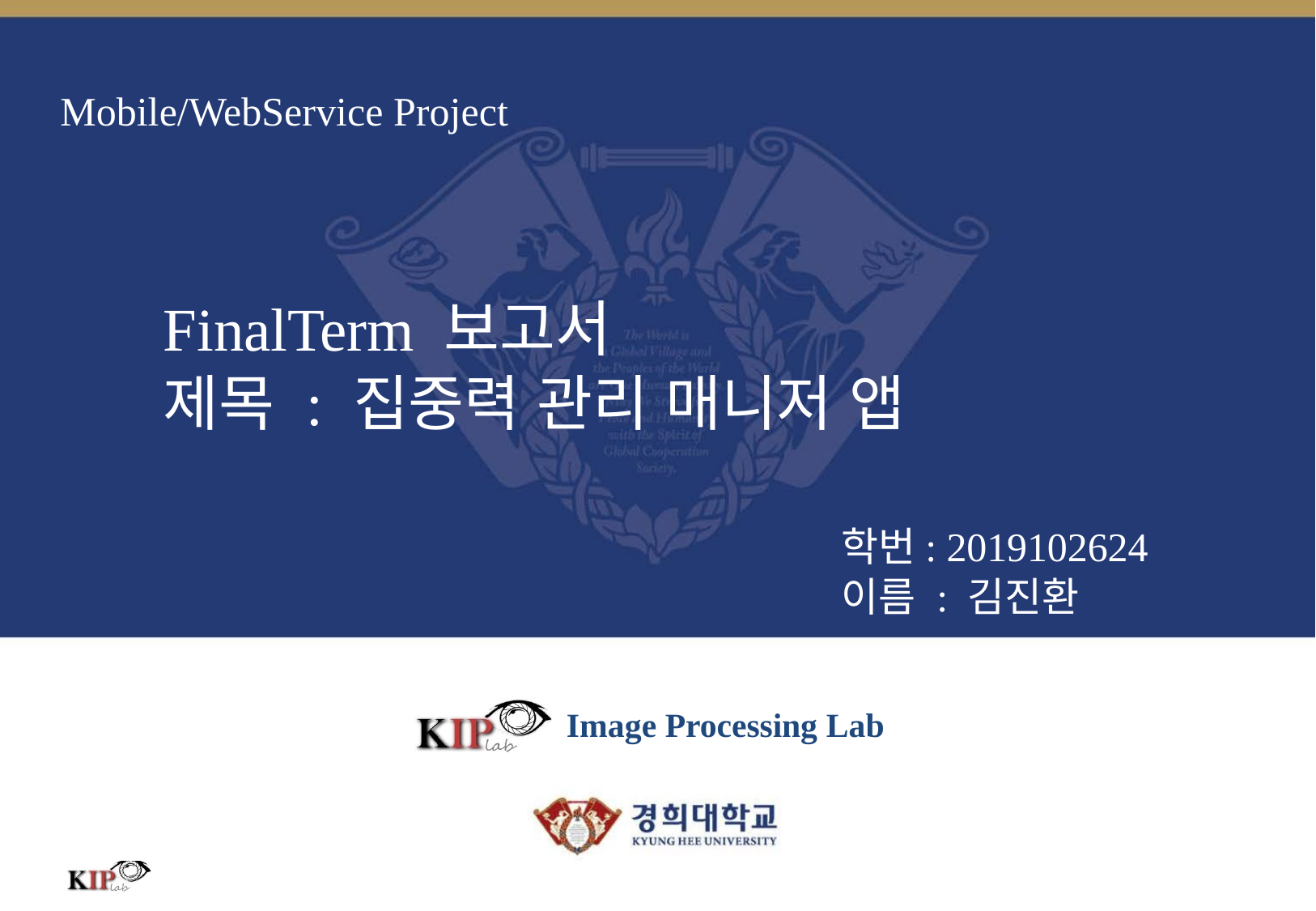

# Mobile/WebService Project
FinalTerm 보고서
제목 : 집중력 관리 매니저 앱
학번: 2019102624
이름 : 김진환

Image Processing Lab